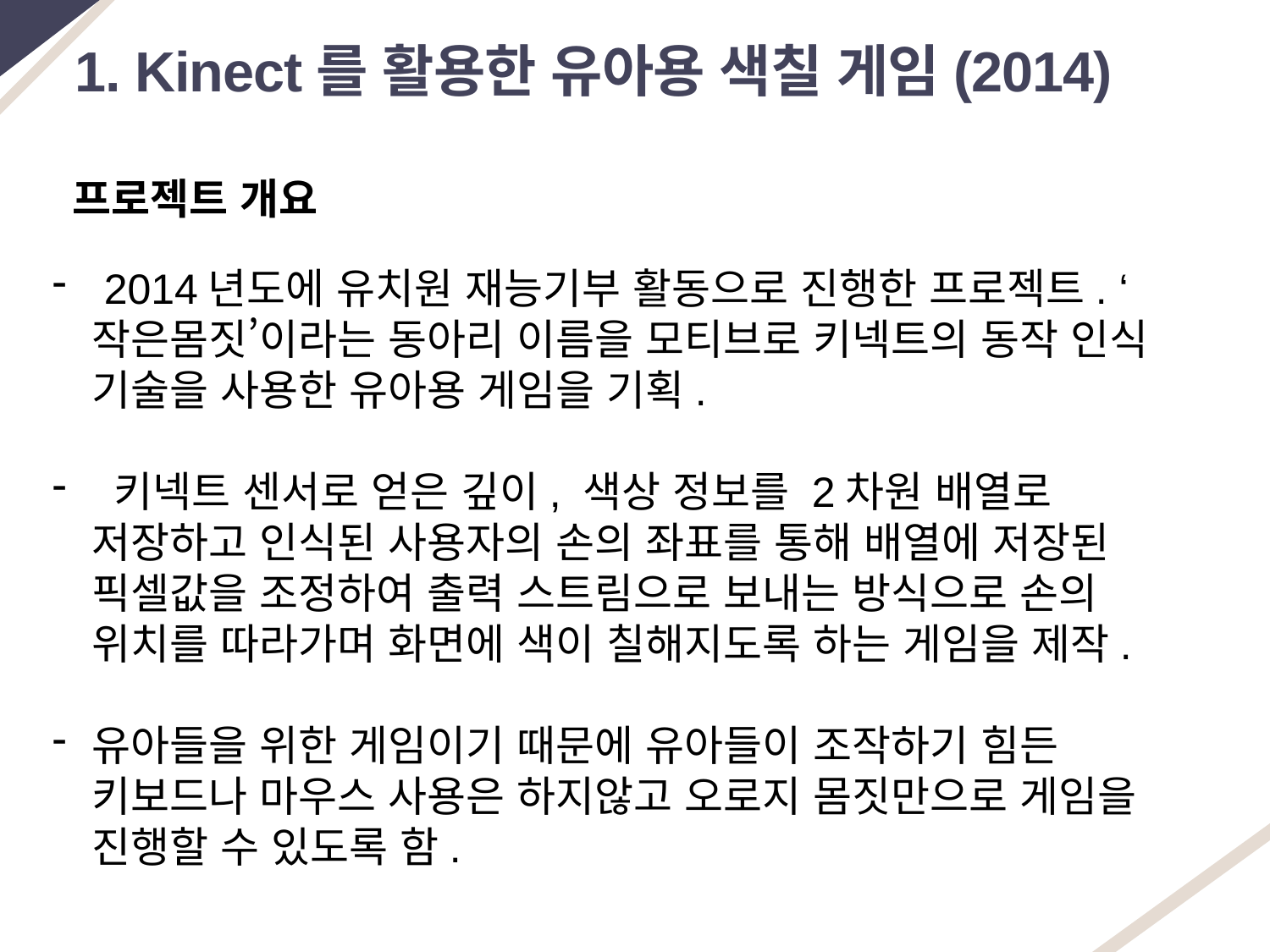

1. Kinect를 활용한 유아용 색칠 게임(2014)
프로젝트 개요

 2014년도에 유치원 재능기부 활동으로 진행한 프로젝트. ‘작은몸짓’이라는 동아리 이름을 모티브로 키넥트의 동작 인식 기술을 사용한 유아용 게임을 기획.

 키넥트 센서로 얻은 깊이, 색상 정보를 2차원 배열로 저장하고 인식된 사용자의 손의 좌표를 통해 배열에 저장된 픽셀값을 조정하여 출력 스트림으로 보내는 방식으로 손의 위치를 따라가며 화면에 색이 칠해지도록 하는 게임을 제작.

유아들을 위한 게임이기 때문에 유아들이 조작하기 힘든 키보드나 마우스 사용은 하지않고 오로지 몸짓만으로 게임을 진행할 수 있도록 함.